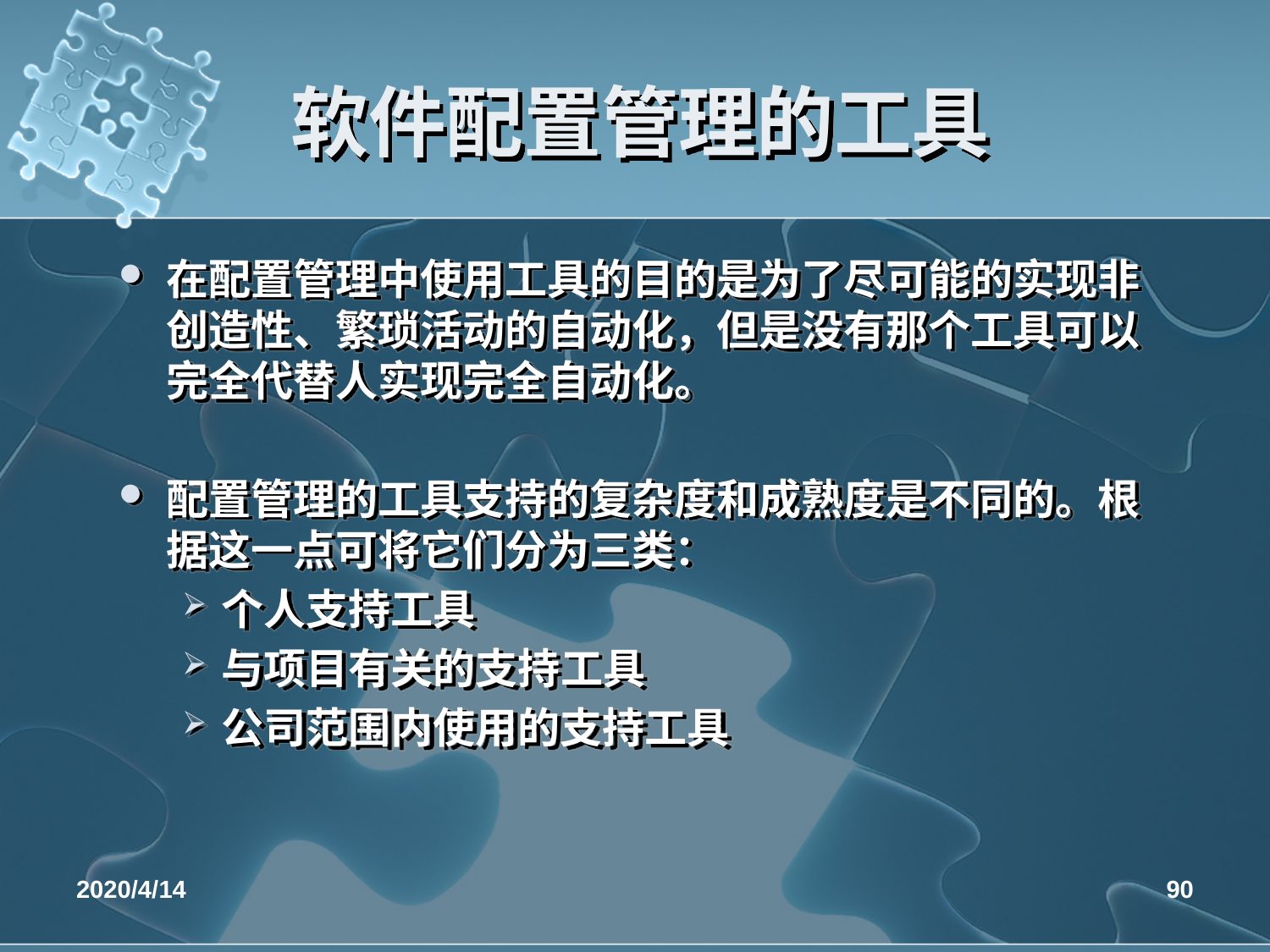

# 软件配置管理的工具
在配置管理中使用工具的目的是为了尽可能的实现非创造性、繁琐活动的自动化，但是没有那个工具可以完全代替人实现完全自动化。

配置管理的工具支持的复杂度和成熟度是不同的。根据这一点可将它们分为三类：
个人支持工具
与项目有关的支持工具
公司范围内使用的支持工具
2020/4/14
90